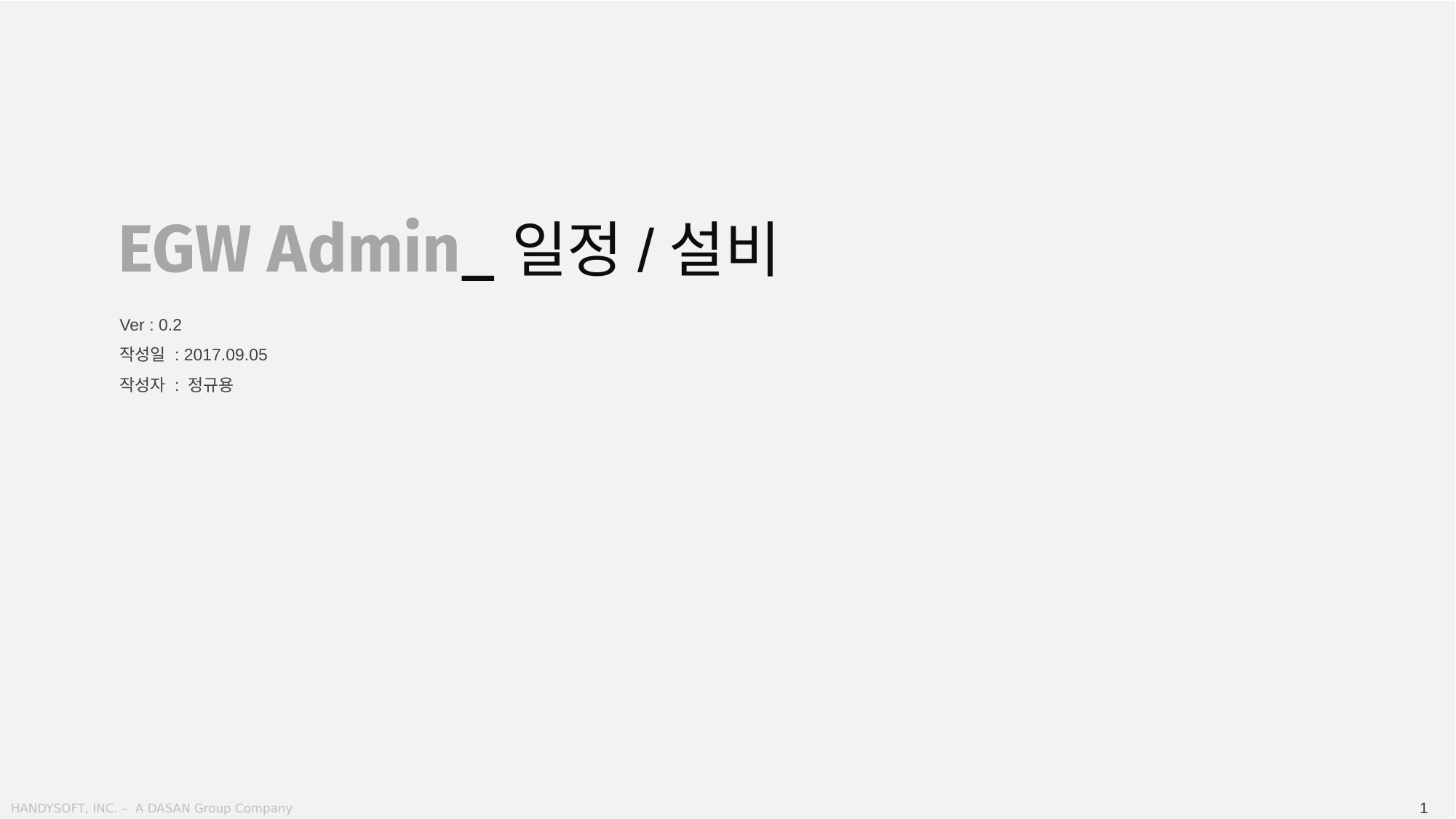

EGW Admin_일정/설비
Ver : 0.2
작성일 : 2017.09.05
작성자 : 정규용